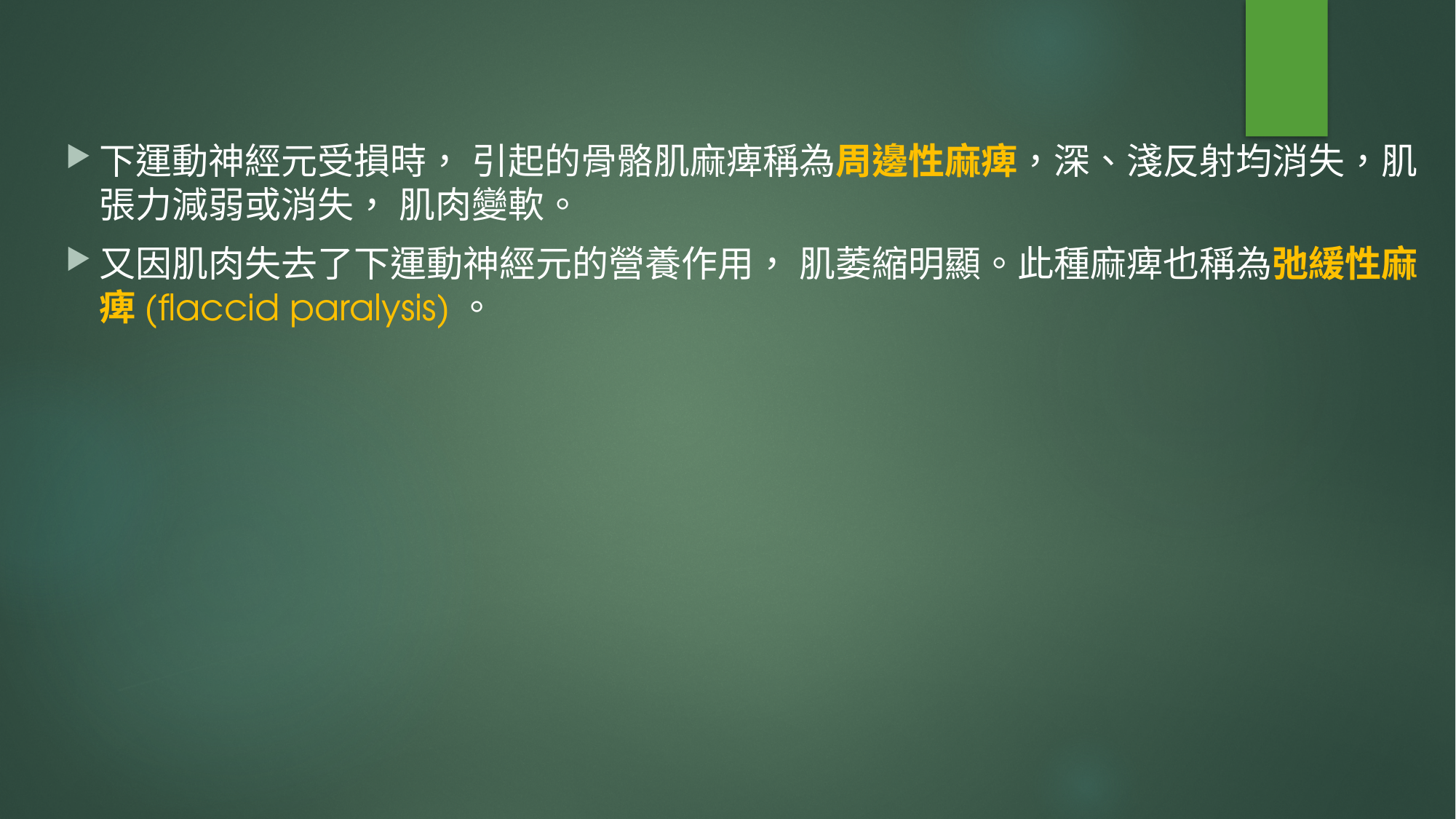

下運動神經元受損時， 引起的骨骼肌麻痺稱為周邊性麻痺，深、淺反射均消失，肌張力減弱或消失， 肌肉變軟。
又因肌肉失去了下運動神經元的營養作用， 肌萎縮明顯。此種麻痺也稱為弛緩性麻痺(flaccid paralysis)。